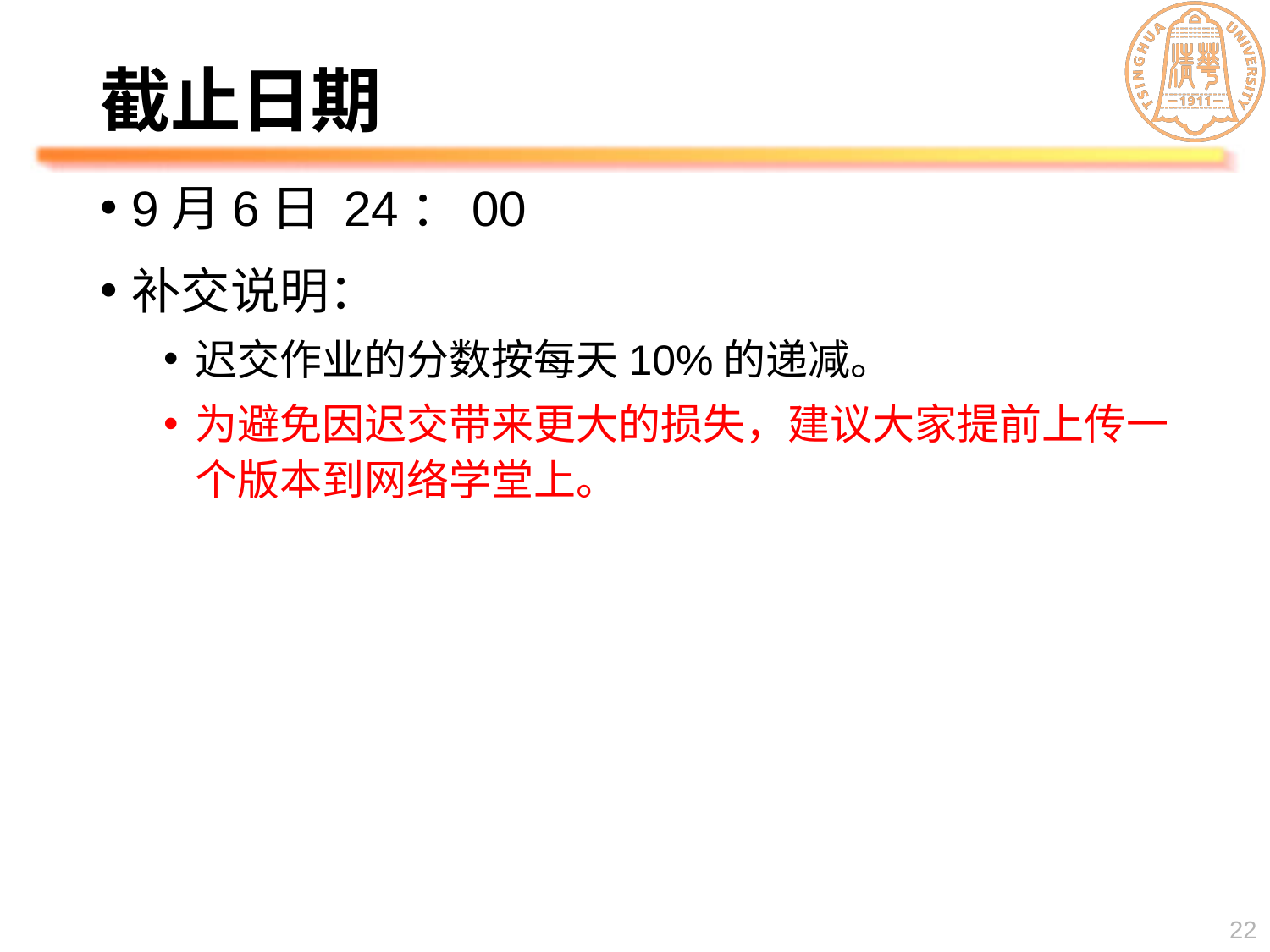

# 截止日期
9月6日 24：00
补交说明：
迟交作业的分数按每天10%的递减。
为避免因迟交带来更大的损失，建议大家提前上传一个版本到网络学堂上。
22